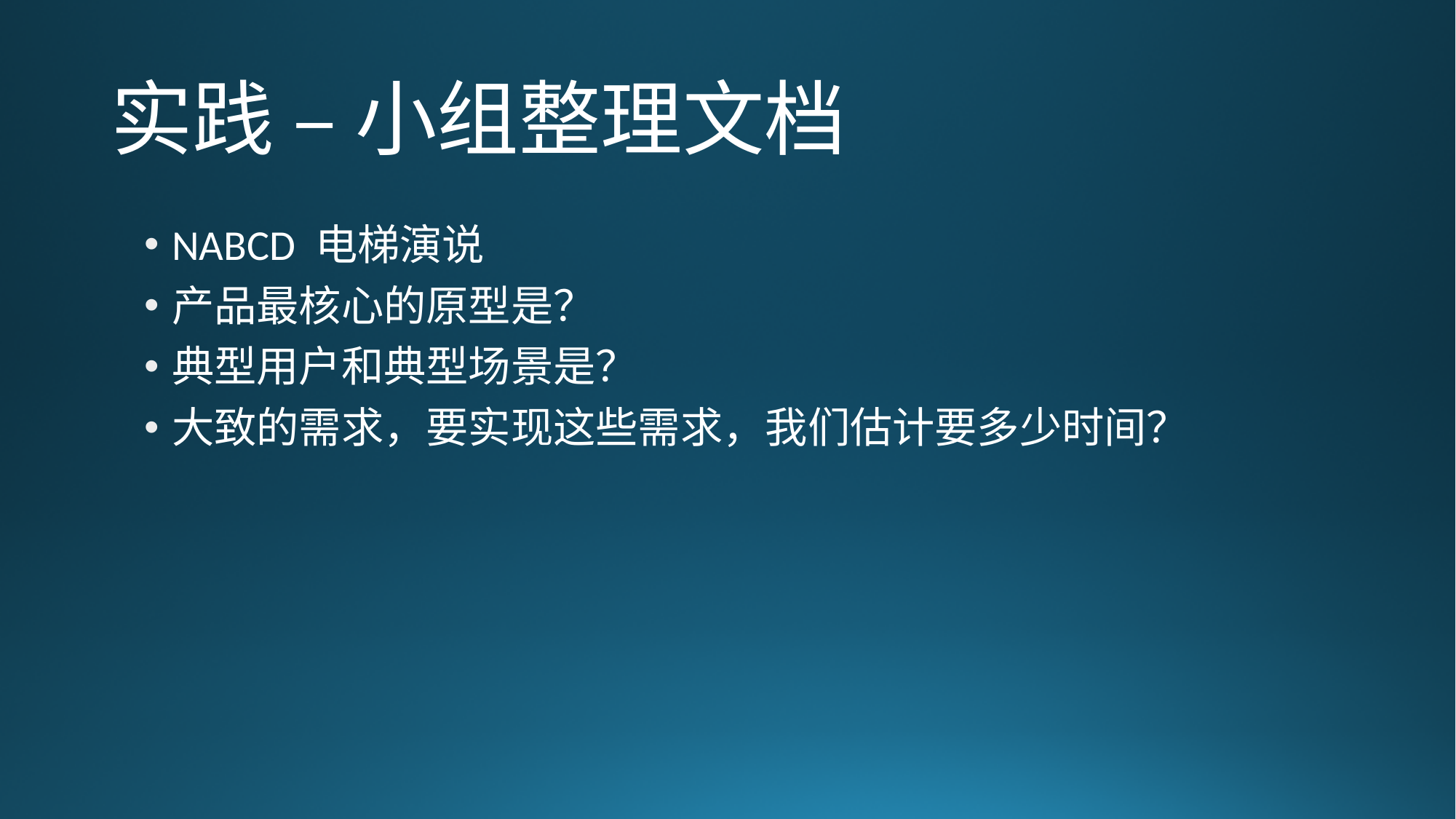

# 实践 – 小组整理文档
NABCD 电梯演说
产品最核心的原型是？
典型用户和典型场景是？
大致的需求，要实现这些需求，我们估计要多少时间？